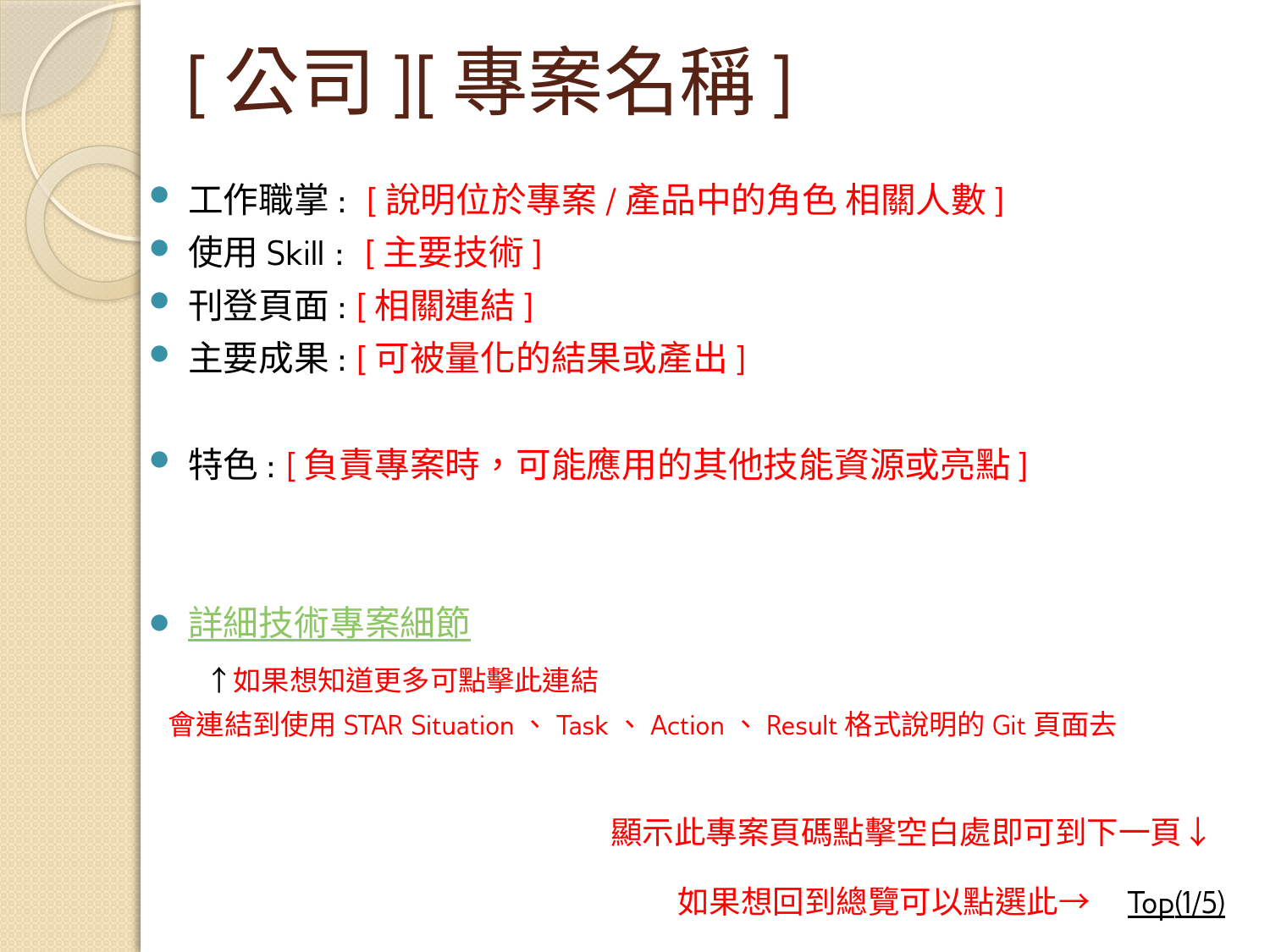

# [公司][專案名稱]
工作職掌:  [說明位於專案/產品中的角色 相關人數]
使用Skill :  [主要技術]
刊登頁面: [相關連結]
主要成果: [可被量化的結果或產出]

特色: [負責專案時，可能應用的其他技能資源或亮點]

詳細技術專案細節
　　↑如果想知道更多可點擊此連結
  會連結到使用STAR Situation、Task、Action、Result格式說明的Git頁面去
顯示此專案頁碼點擊空白處即可到下一頁↓
如果想回到總覽可以點選此→
Top(1/5)